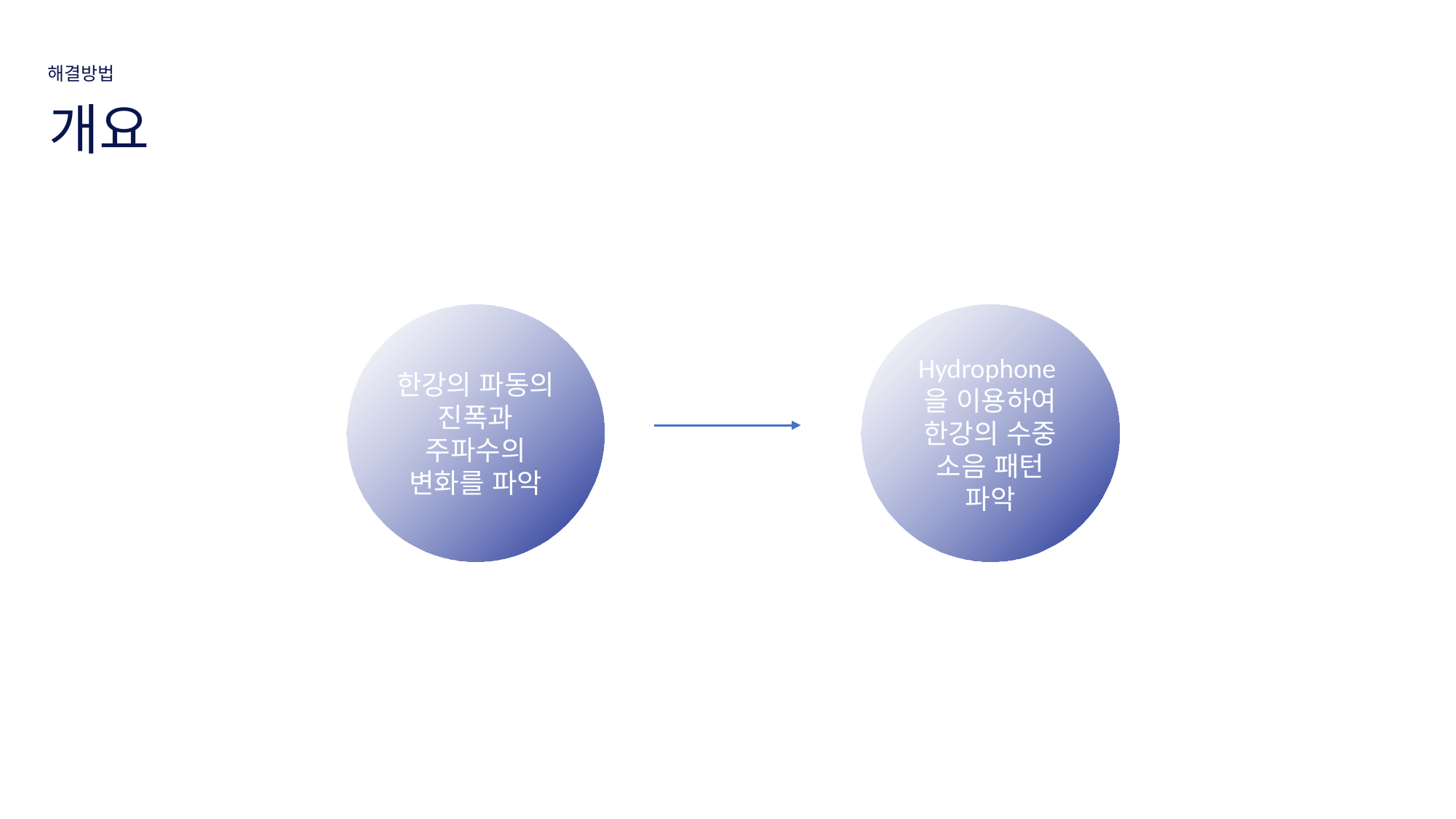

해결방법
개요
한강의 파동의 진폭과 주파수의 변화를 파악
Hydrophone을 이용하여 한강의 수중 소음 패턴 파악